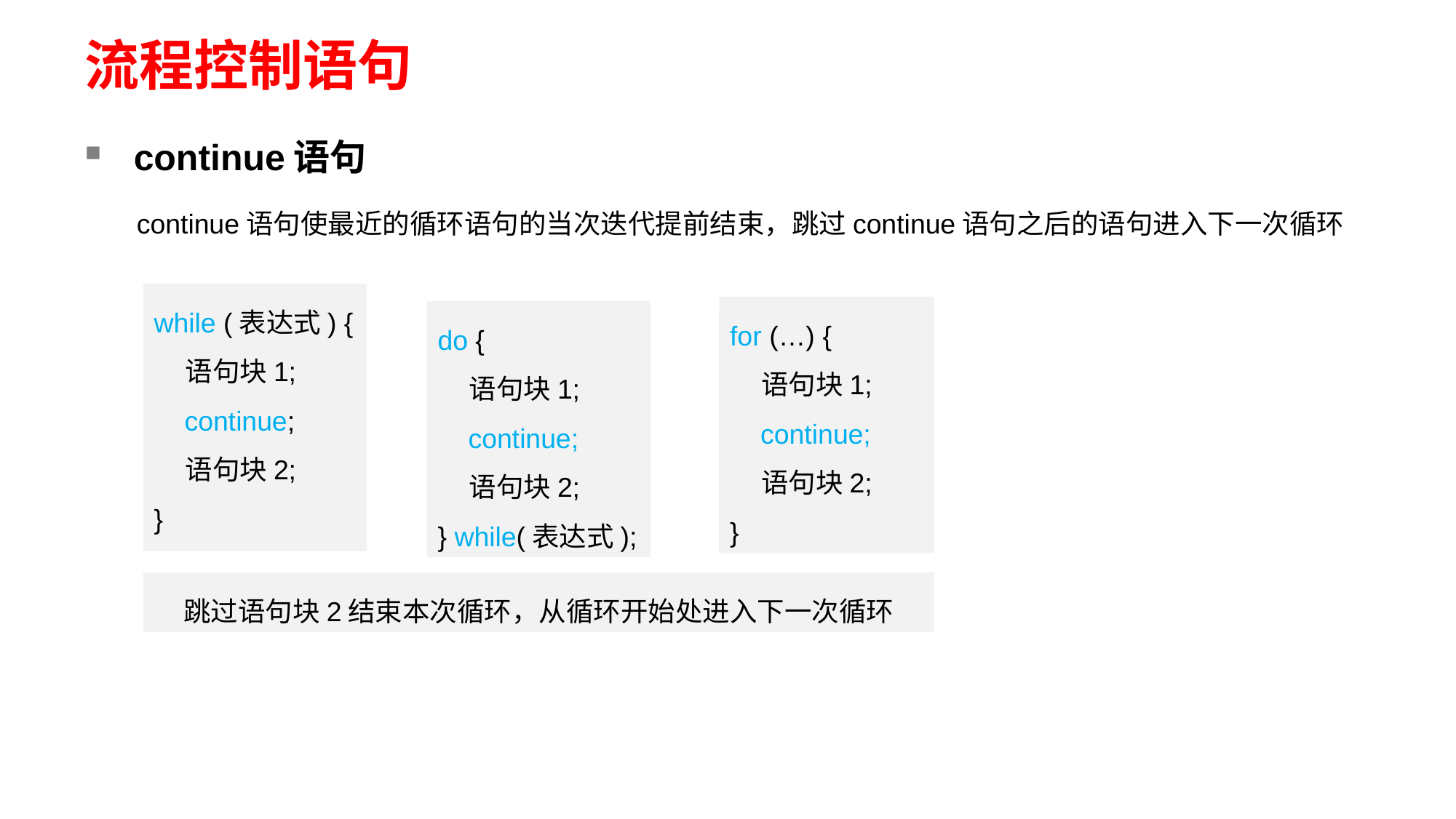

# 流程控制语句
continue语句
continue语句使最近的循环语句的当次迭代提前结束，跳过continue语句之后的语句进入下一次循环
while (表达式) {
    语句块1;
    continue;
    语句块2;
}

for (…) {
    语句块1;
    continue;
    语句块2;
}

do {
    语句块1;
    continue;
    语句块2;
} while(表达式);

跳过语句块2结束本次循环，从循环开始处进入下一次循环